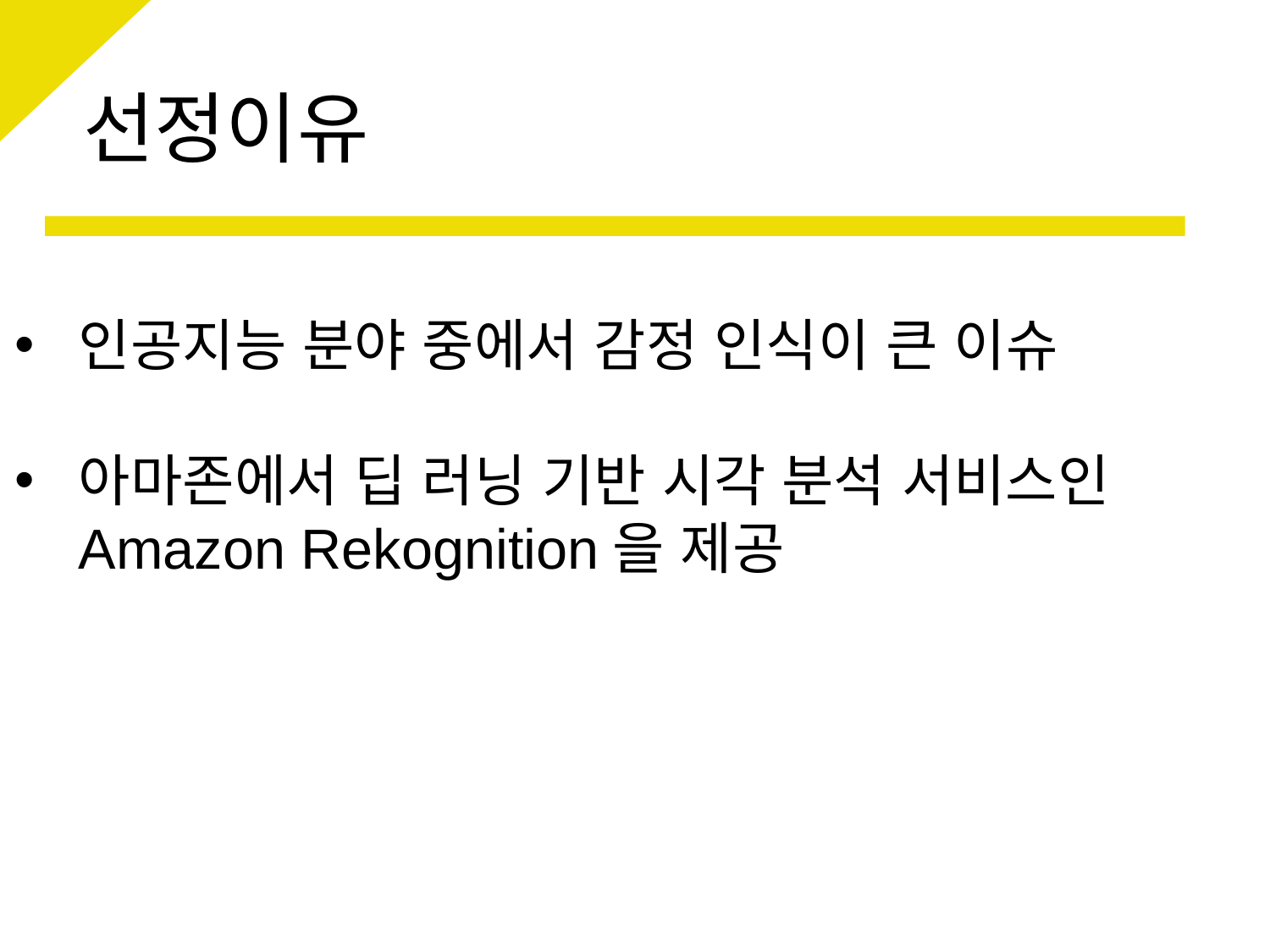

# 선정이유

인공지능 분야 중에서 감정 인식이 큰 이슈

아마존에서 딥 러닝 기반 시각 분석 서비스인 Amazon Rekognition을 제공